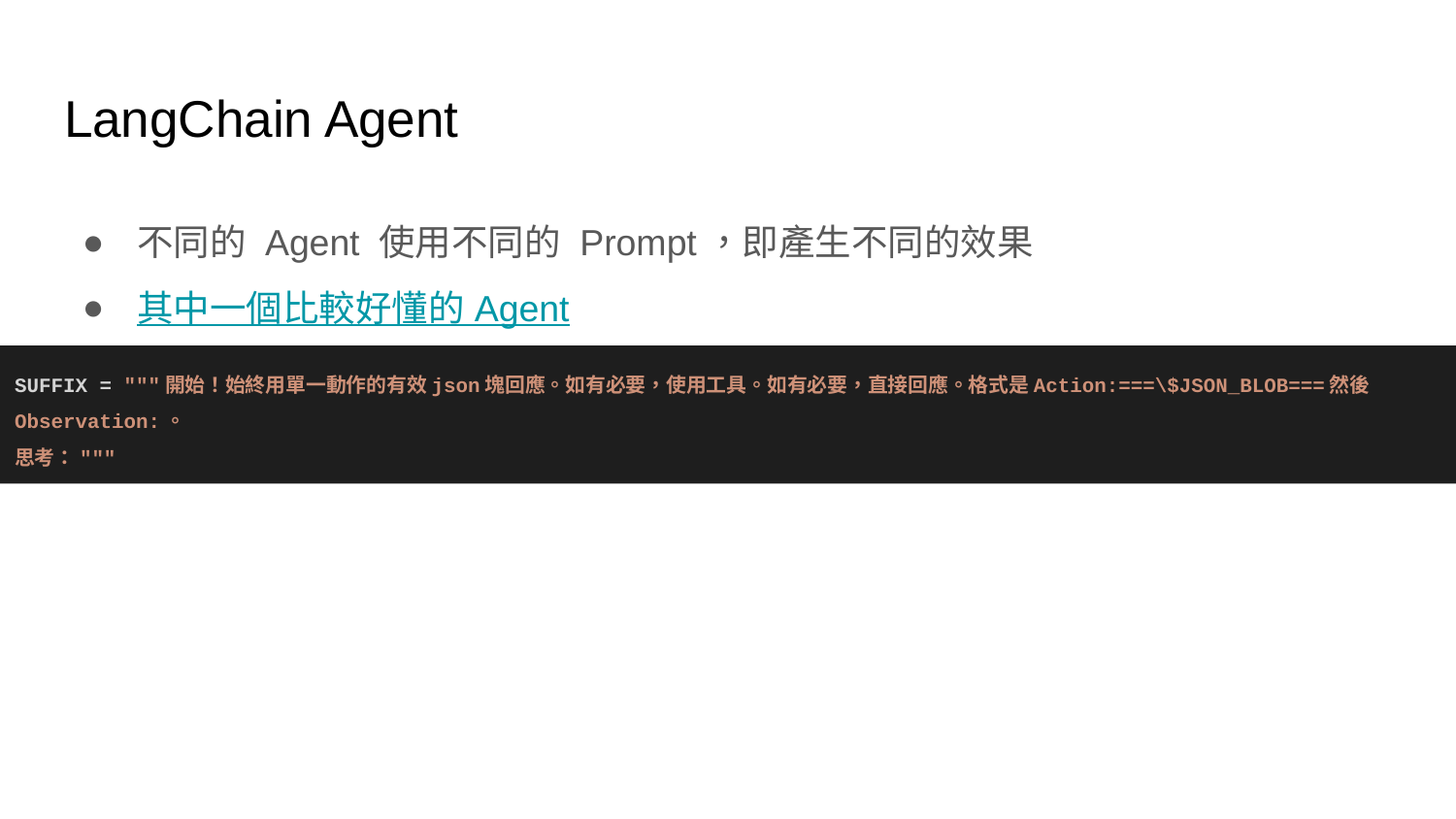

# LangChain Agent
不同的 Agent 使用不同的 Prompt，即產生不同的效果
其中一個比較好懂的 Agent
SUFFIX = """開始！始終用單一動作的有效json塊回應。如有必要，使用工具。如有必要，直接回應。格式是Action:===\$JSON_BLOB===然後Observation:。
思考："""